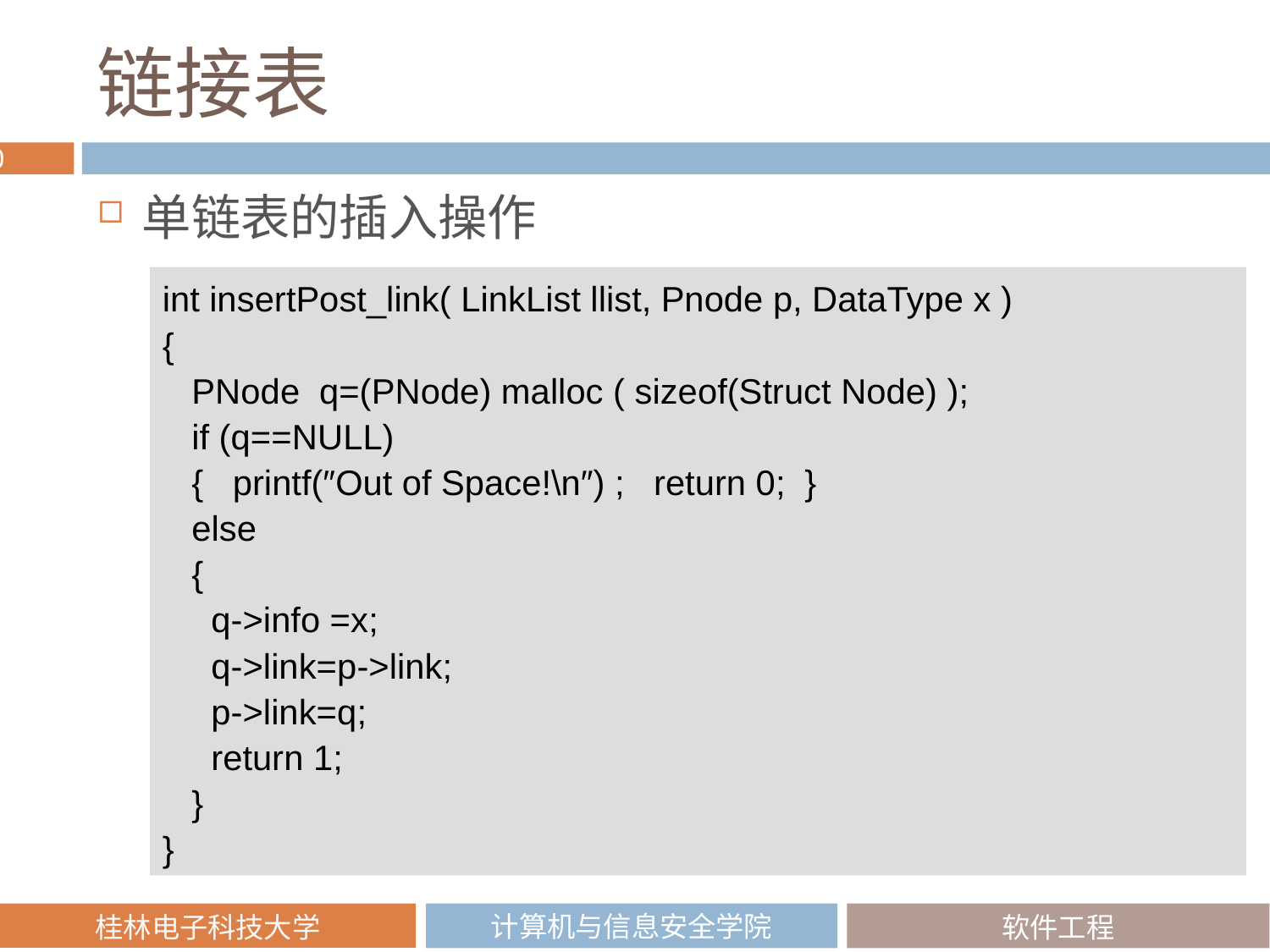

# 链接表
单链表的插入操作
int insertPost_link( LinkList llist, Pnode p, DataType x )
{
   PNode  q=(PNode) malloc ( sizeof(Struct Node) );
   if (q==NULL)
   {   printf(″Out of Space!\n″) ;   return 0;  }
   else
   {
     q->info =x;
     q->link=p->link;
     p->link=q;
     return 1;
   }
}